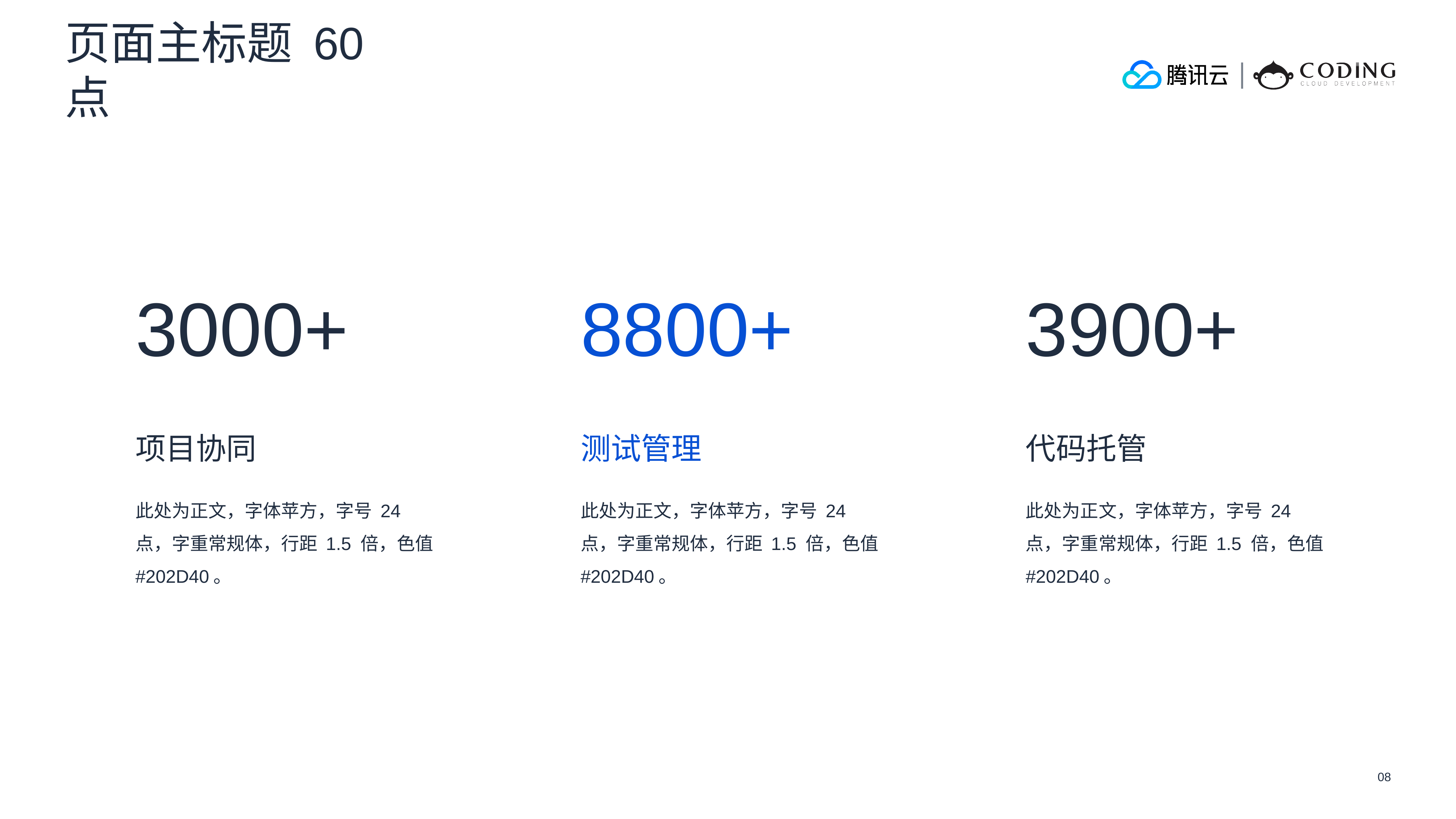

页面主标题 60 点
3000+
8800+
3900+
项目协同
测试管理
代码托管
此处为正文，字体苹方，字号 24 点，字重常规体，行距 1.5 倍，色值 #202D40。
此处为正文，字体苹方，字号 24 点，字重常规体，行距 1.5 倍，色值 #202D40。
此处为正文，字体苹方，字号 24 点，字重常规体，行距 1.5 倍，色值 #202D40。
08